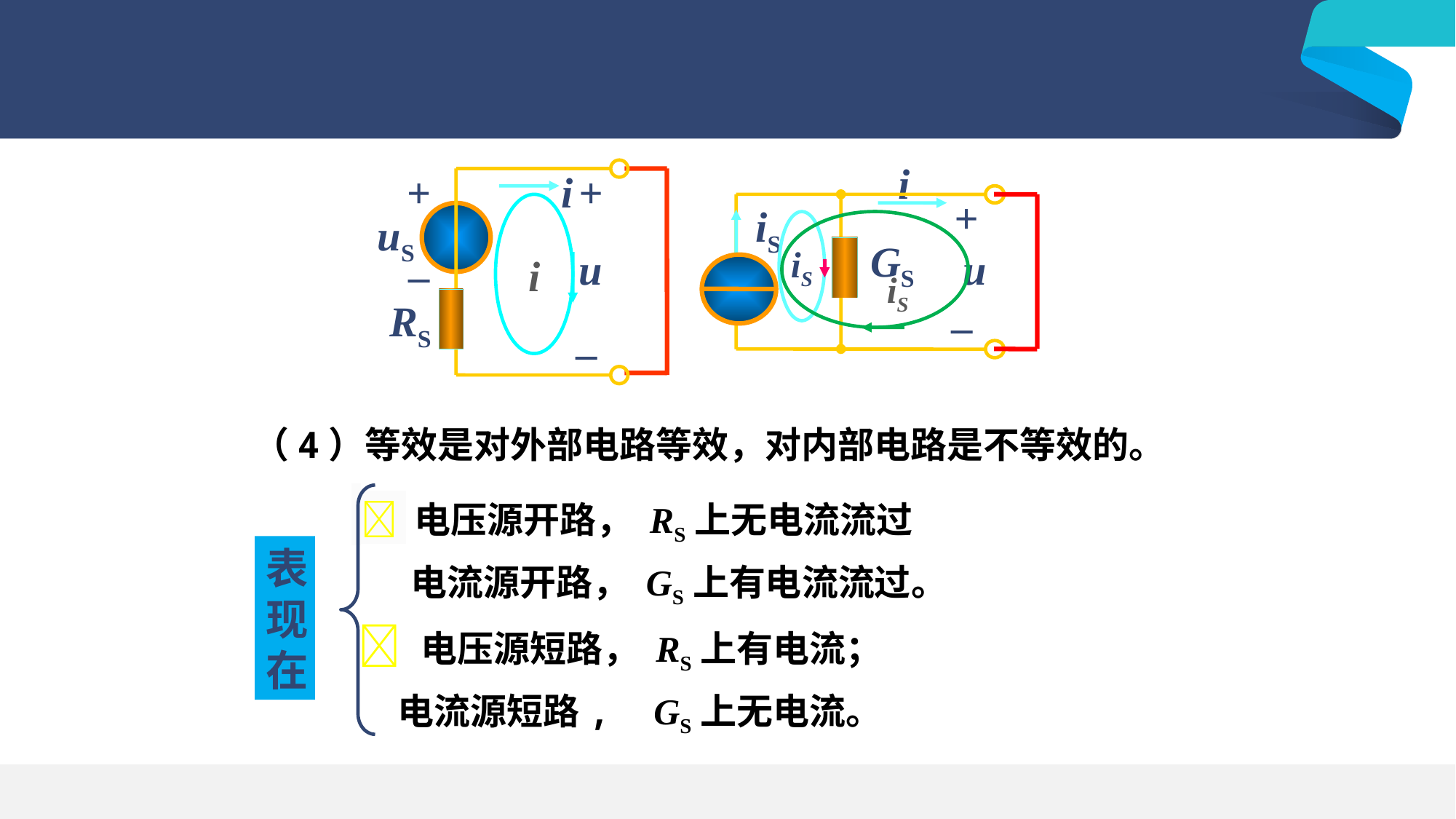

i
+

iS

GS

u

_

+
i
+

uS

_
u
RS

_

i

iS

       iS

（4）等效是对外部电路等效，对内部电路是不等效的。
 • 电压源开路， RS上无电流流过

表现在
电流源开路， GS上有电流流过。
• 电压源短路， RS上有电流；
电流源短路,  GS上无电流。